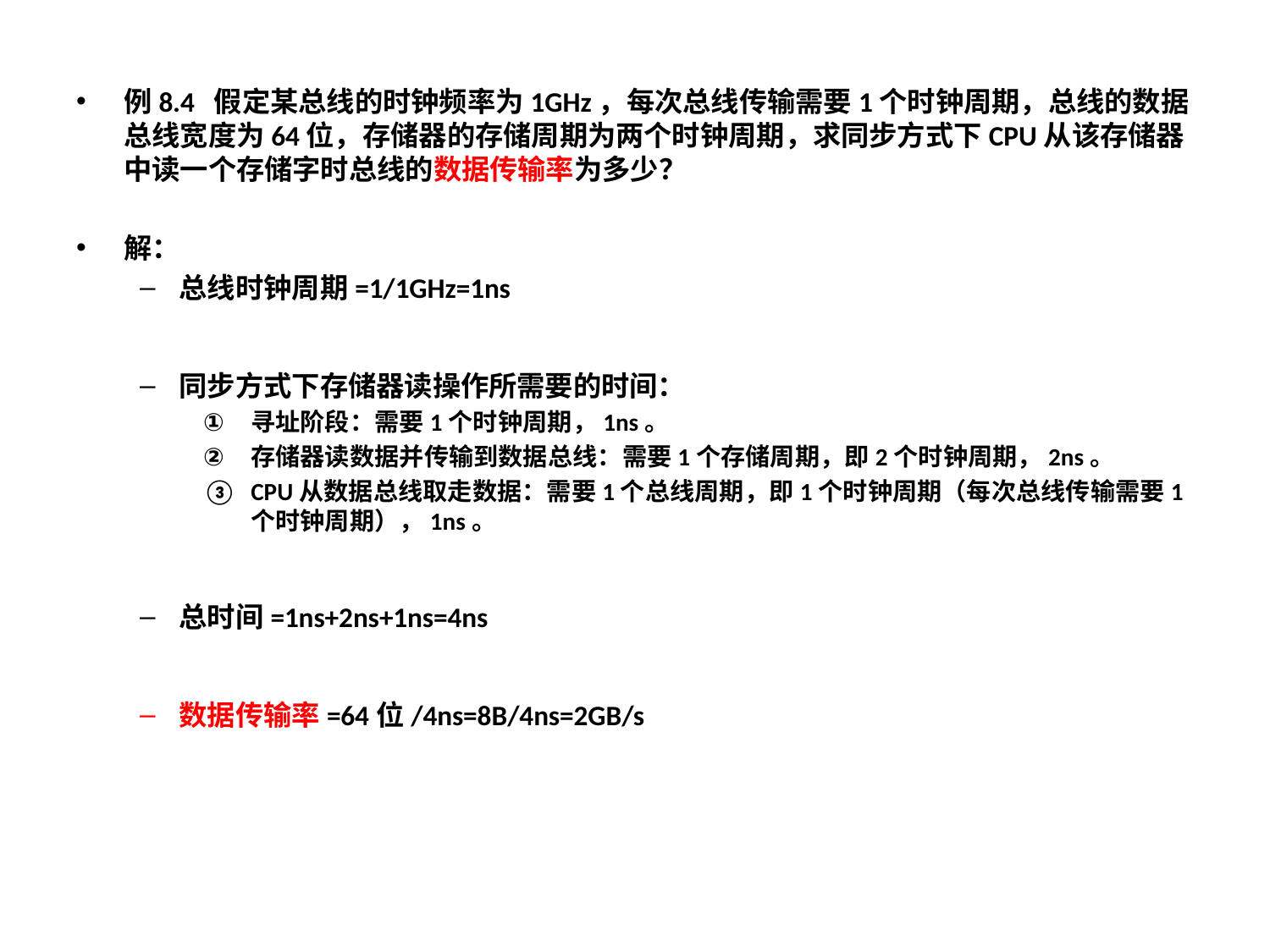

例8.4  假定某总线的时钟频率为1GHz，每次总线传输需要1个时钟周期，总线的数据总线宽度为64位，存储器的存储周期为两个时钟周期，求同步方式下CPU从该存储器中读一个存储字时总线的数据传输率为多少？

解：
总线时钟周期=1/1GHz=1ns

同步方式下存储器读操作所需要的时间：
寻址阶段：需要1个时钟周期，1ns。
存储器读数据并传输到数据总线：需要1个存储周期，即2个时钟周期，2ns。
CPU从数据总线取走数据：需要1个总线周期，即1个时钟周期（每次总线传输需要1个时钟周期），1ns。

总时间=1ns+2ns+1ns=4ns

数据传输率=64位/4ns=8B/4ns=2GB/s